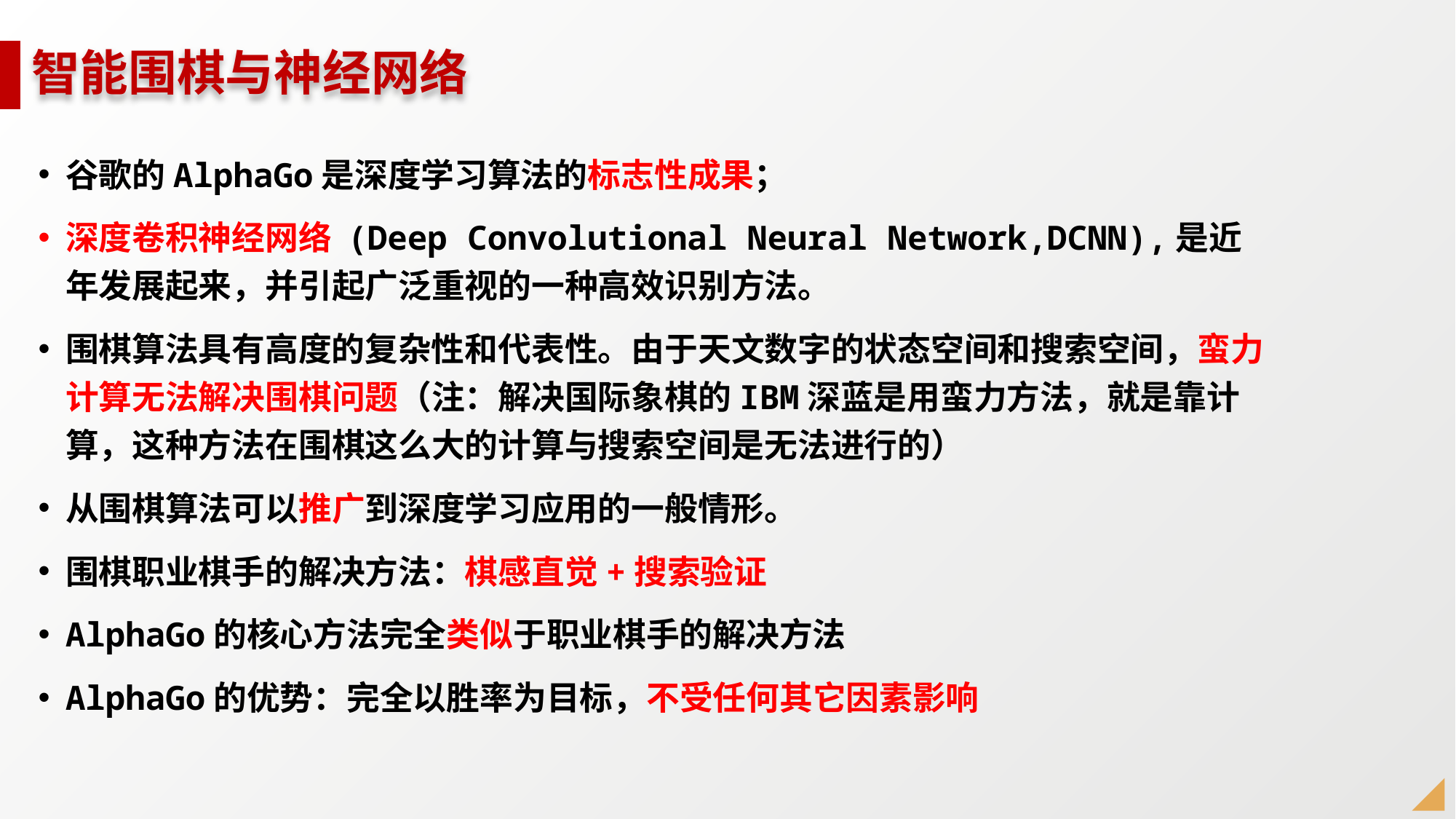

# 智能围棋与神经网络
谷歌的AlphaGo是深度学习算法的标志性成果；
深度卷积神经网络 (Deep Convolutional Neural Network,DCNN),是近年发展起来，并引起广泛重视的一种高效识别方法。
围棋算法具有高度的复杂性和代表性。由于天文数字的状态空间和搜索空间，蛮力计算无法解决围棋问题（注：解决国际象棋的IBM深蓝是用蛮力方法，就是靠计算，这种方法在围棋这么大的计算与搜索空间是无法进行的）
从围棋算法可以推广到深度学习应用的一般情形。
围棋职业棋手的解决方法：棋感直觉+搜索验证
AlphaGo的核心方法完全类似于职业棋手的解决方法
AlphaGo的优势：完全以胜率为目标，不受任何其它因素影响